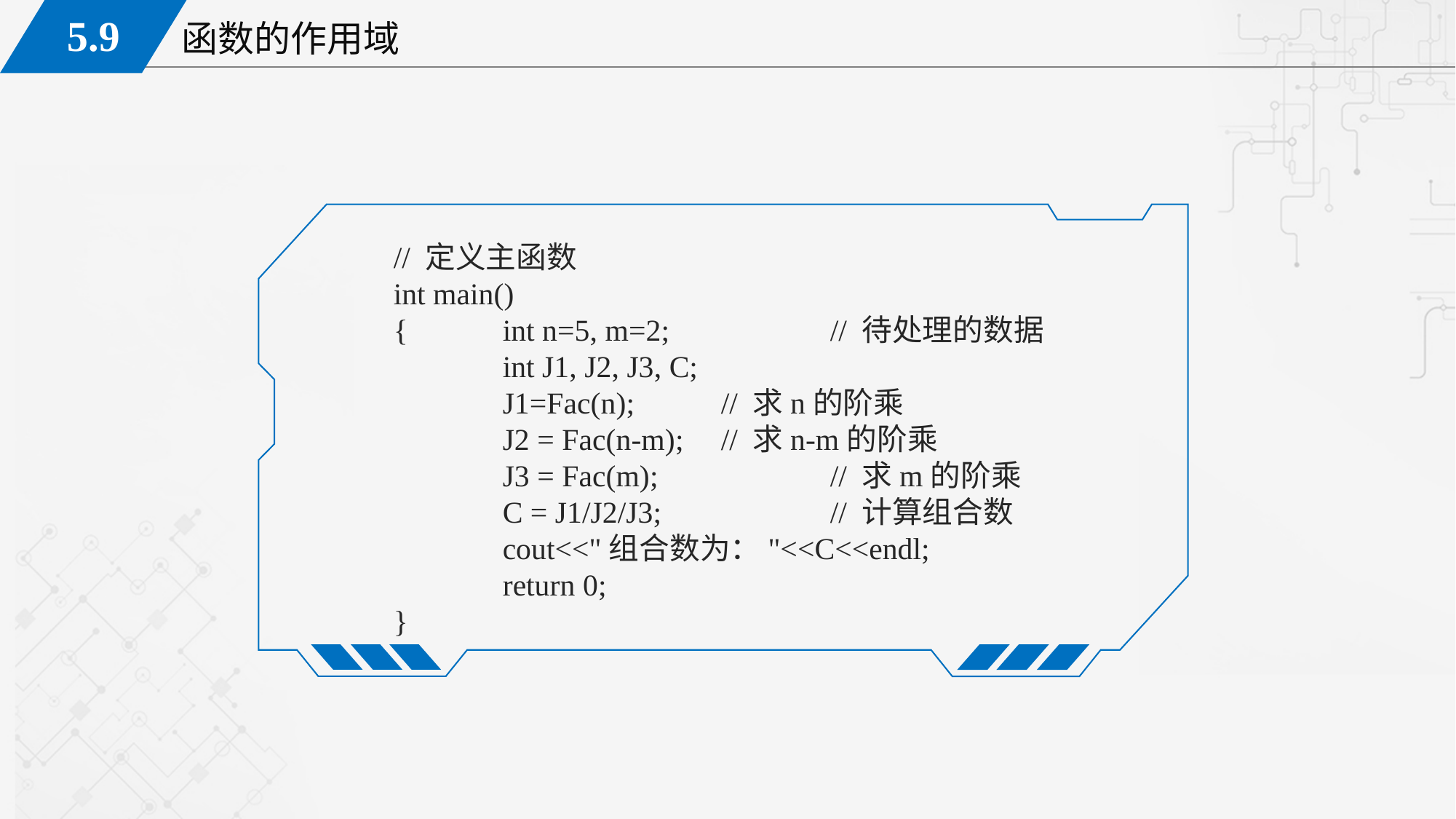

// 定义主函数
int main()
{	int n=5, m=2;		// 待处理的数据
	int J1, J2, J3, C;
	J1=Fac(n);	// 求n的阶乘
	J2 = Fac(n-m);	// 求n-m的阶乘
	J3 = Fac(m);		// 求m的阶乘
	C = J1/J2/J3;		// 计算组合数
	cout<<"组合数为："<<C<<endl;
	return 0;
}